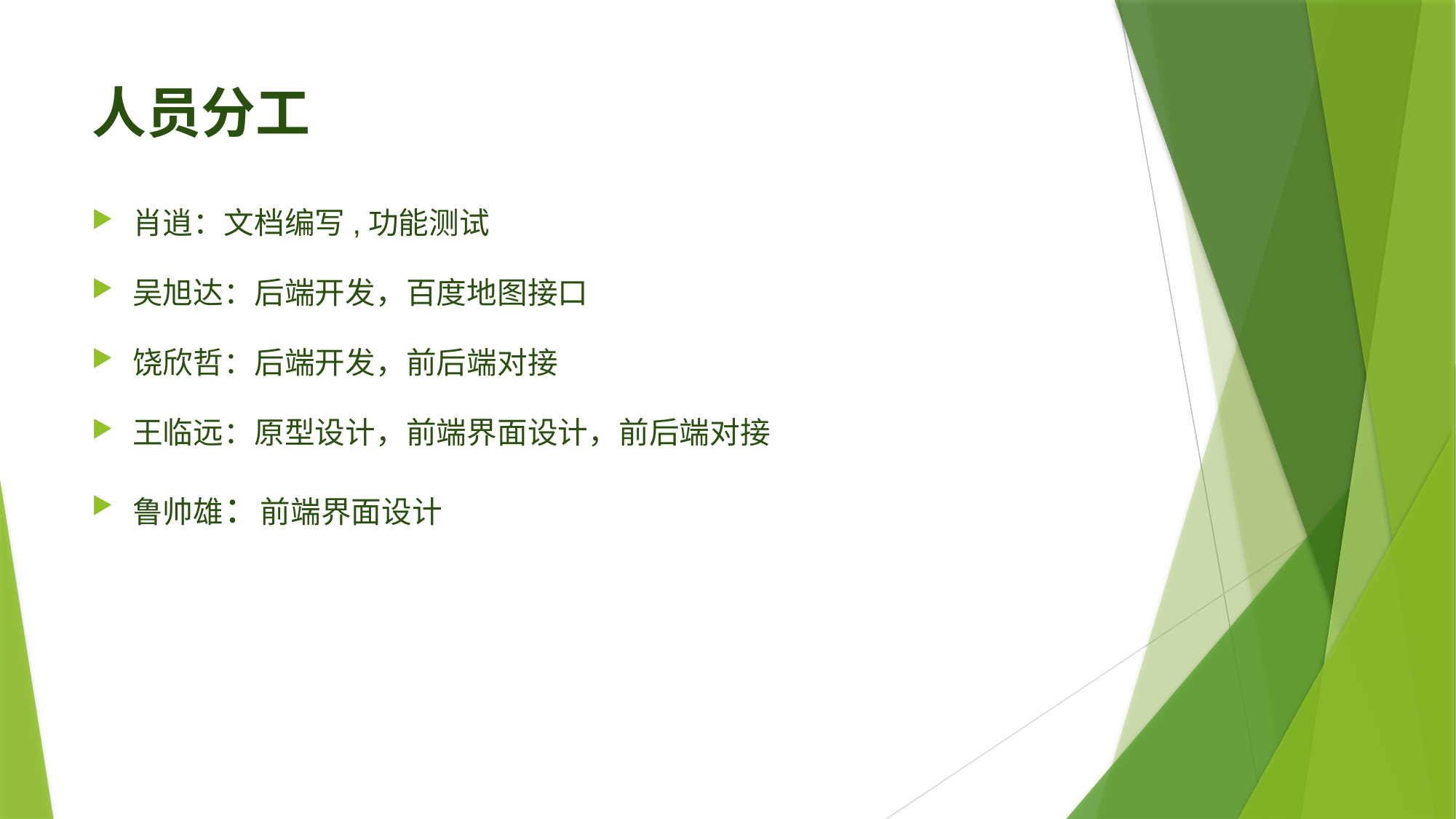

# 人员分工
肖逍：文档编写,功能测试
吴旭达：后端开发，百度地图接口
饶欣哲：后端开发，前后端对接
王临远：原型设计，前端界面设计，前后端对接
鲁帅雄：前端界面设计